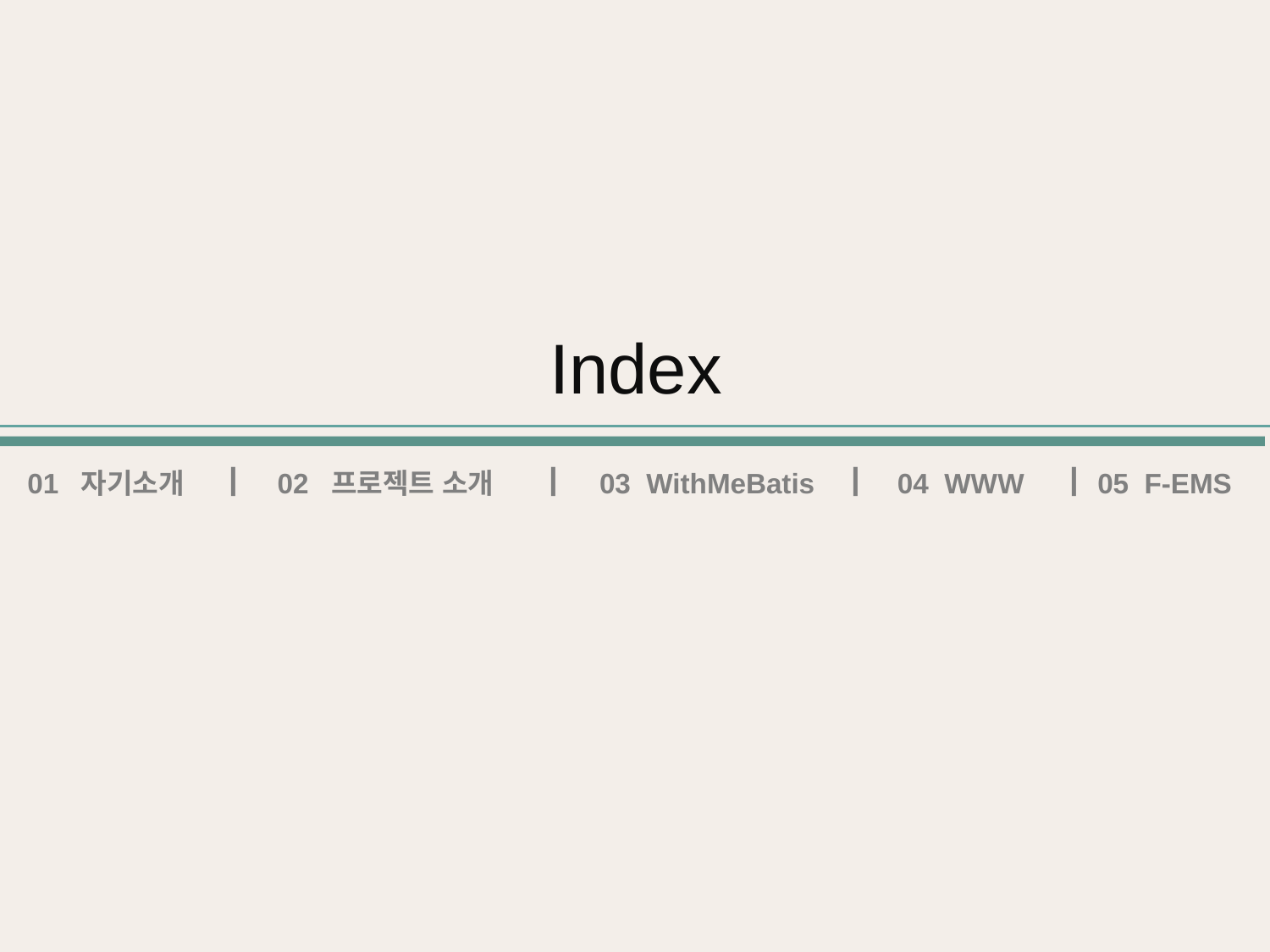

Index

ㅣ
ㅣ
ㅣ
ㅣ
01  자기소개
02  프로젝트 소개
05  F-EMS
03  WithMeBatis
04  WWW